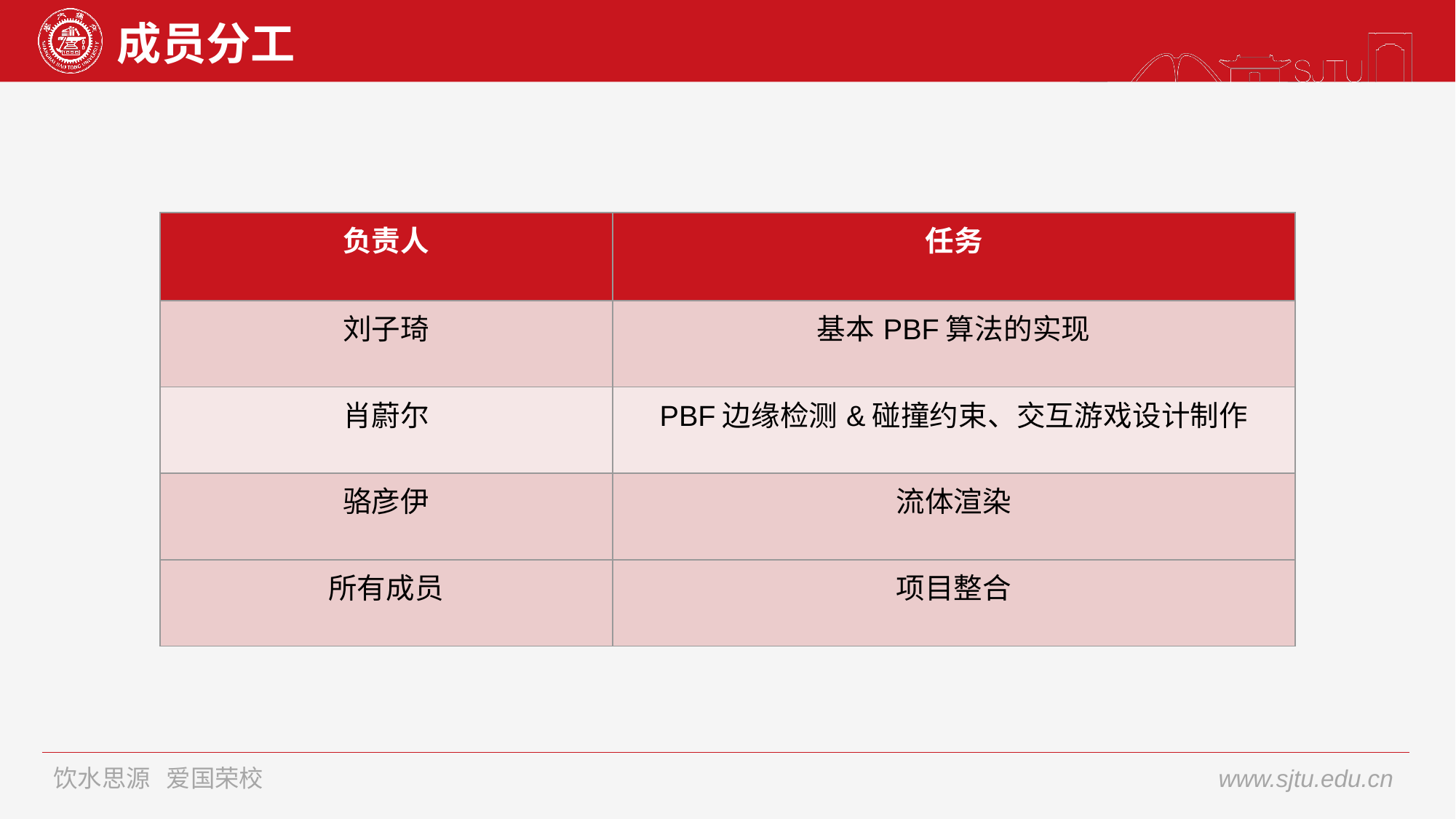

# 成员分工
| 负责人 | 任务 |
| --- | --- |
| 刘子琦 | 基本PBF算法的实现 |
| 肖蔚尔 | PBF边缘检测&碰撞约束、交互游戏设计制作 |
| 骆彦伊 | 流体渲染 |
| 所有成员 | 项目整合 |